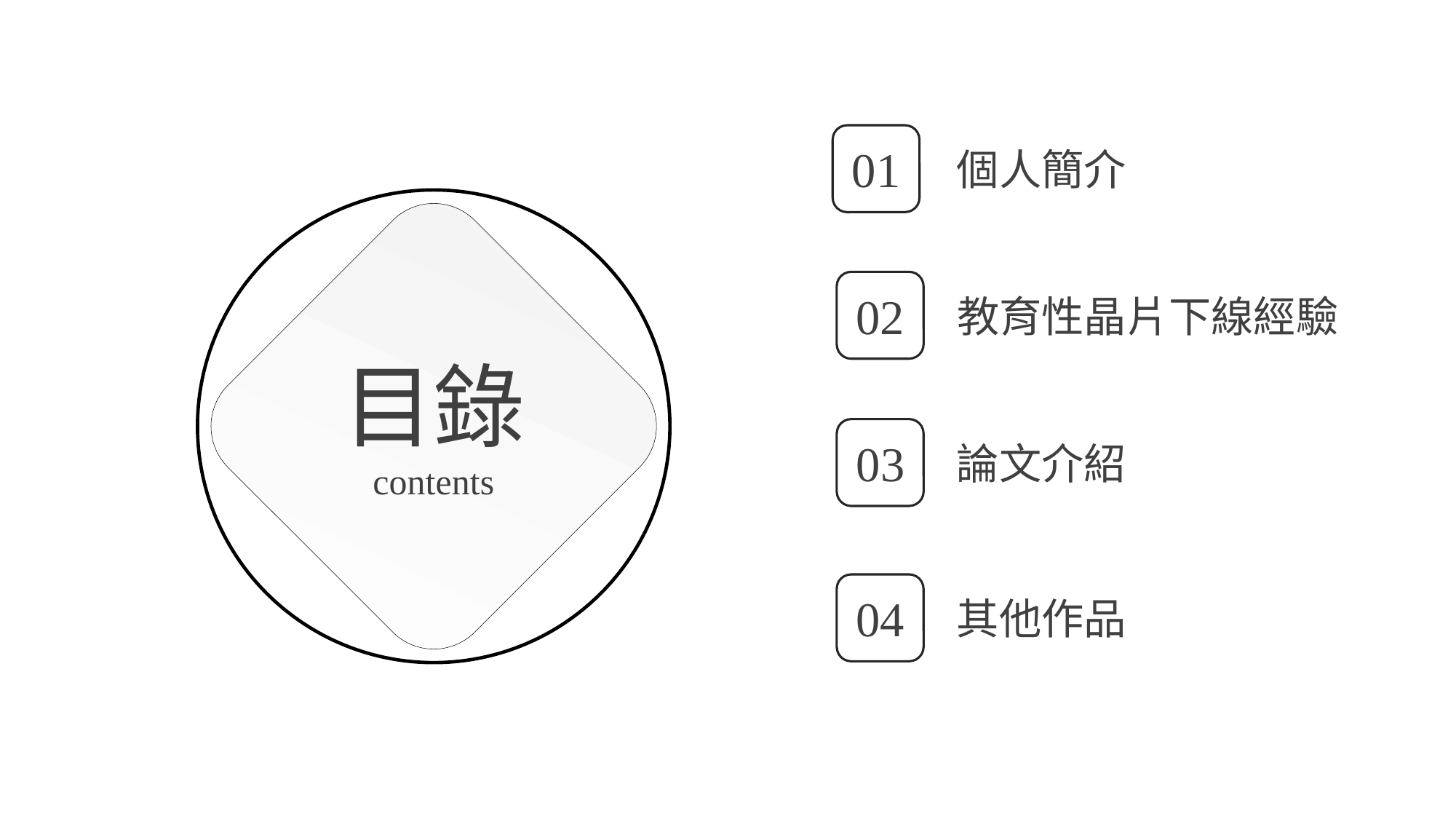

01
個人簡介

02
教育性晶片下線經驗

目錄
contents

03
論文介紹

04
其他作品